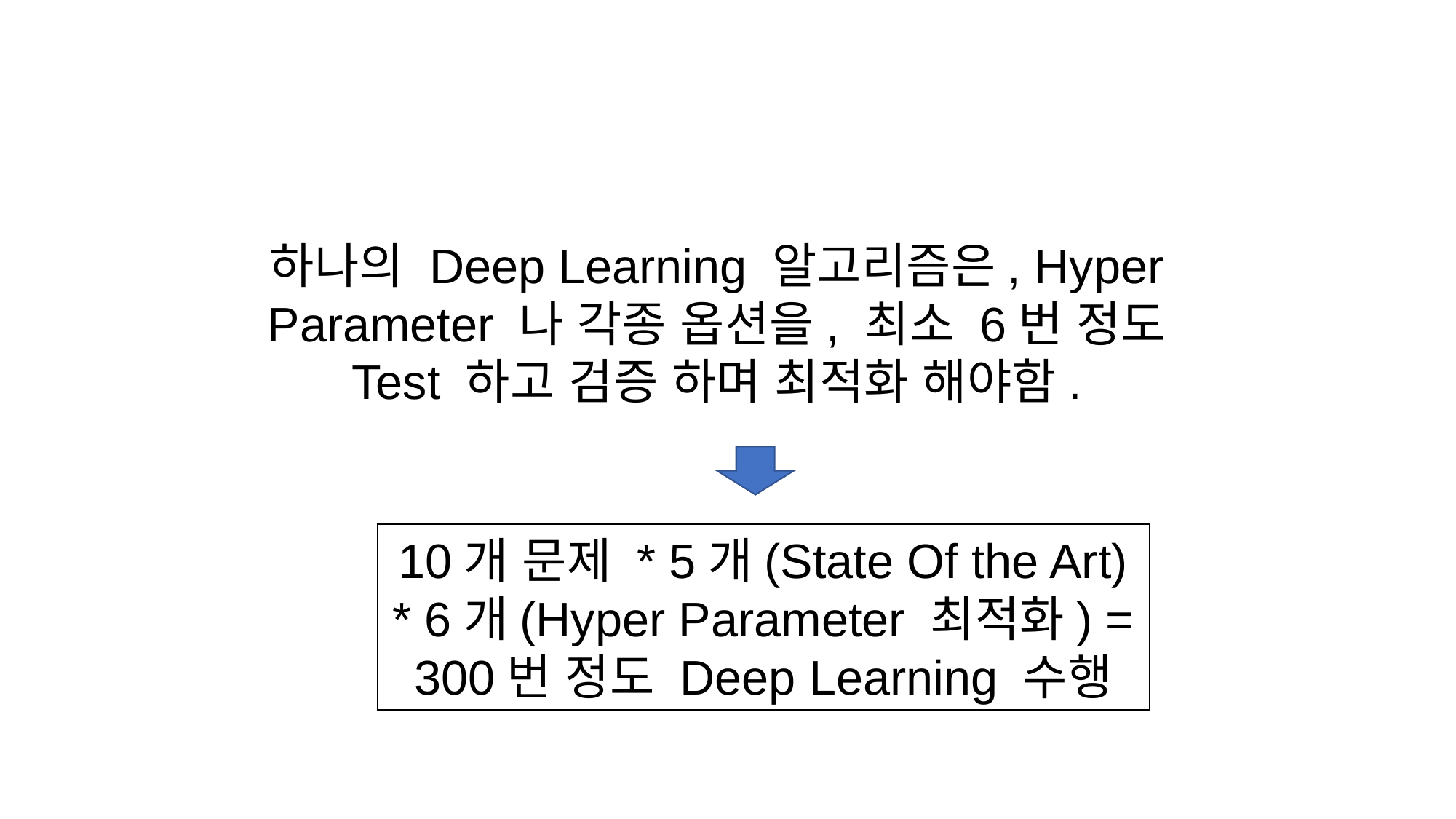

하나의 Deep Learning 알고리즘은, Hyper Parameter 나 각종 옵션을, 최소 6번 정도
Test 하고 검증 하며 최적화 해야함.

10개 문제 * 5개(State Of the Art) * 6개(Hyper Parameter 최적화) = 300번 정도 Deep Learning 수행